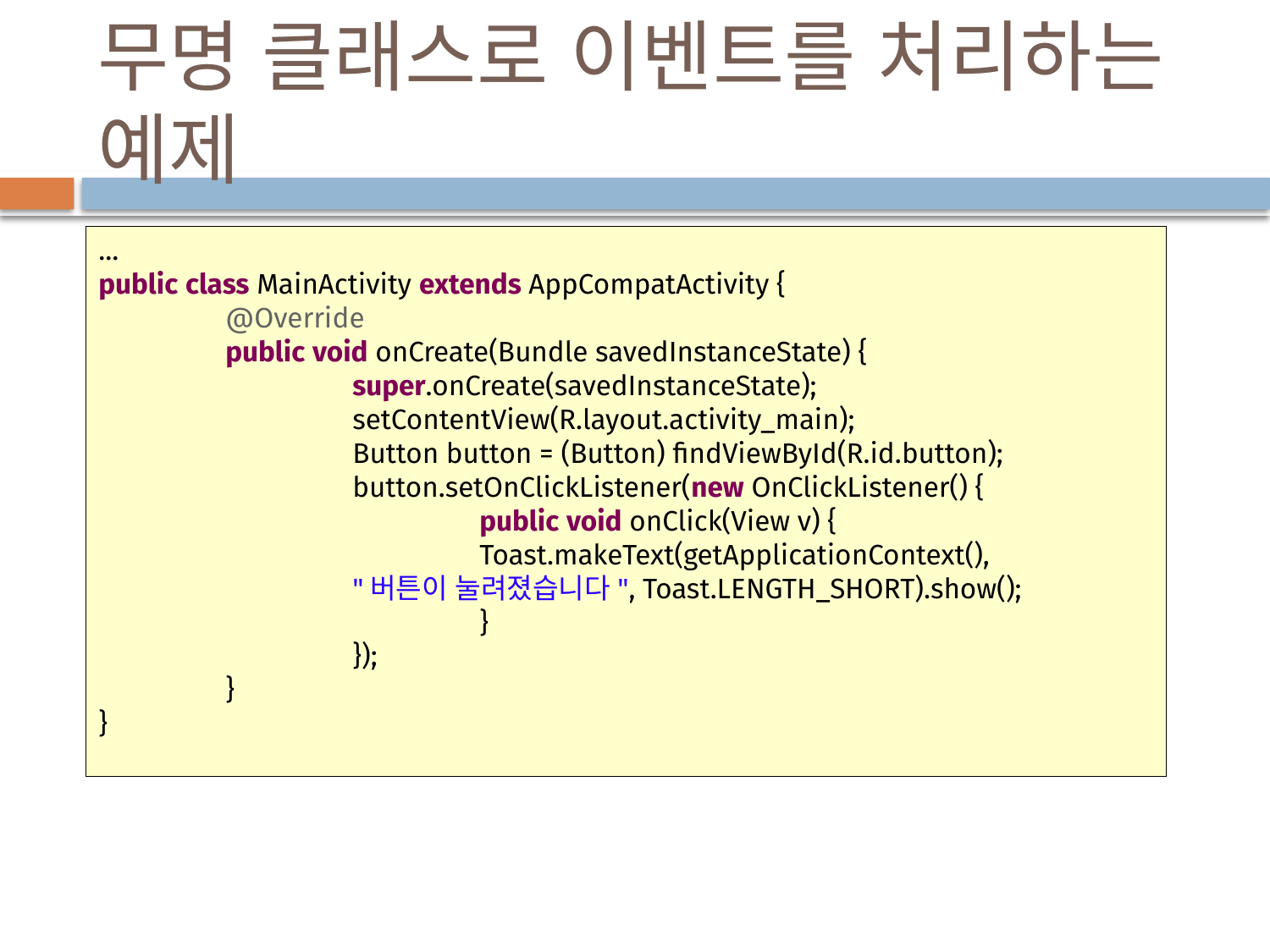

# 무명 클래스로 이벤트를 처리하는 예제
...
public class MainActivity extends AppCompatActivity {
	@Override
	public void onCreate(Bundle savedInstanceState) {
		super.onCreate(savedInstanceState);
		setContentView(R.layout.activity_main);
		Button button = (Button) findViewById(R.id.button);
		button.setOnClickListener(new OnClickListener() {
			public void onClick(View v) {
			Toast.makeText(getApplicationContext(),
		"버튼이 눌려졌습니다", Toast.LENGTH_SHORT).show();
			}
		});
	}
}